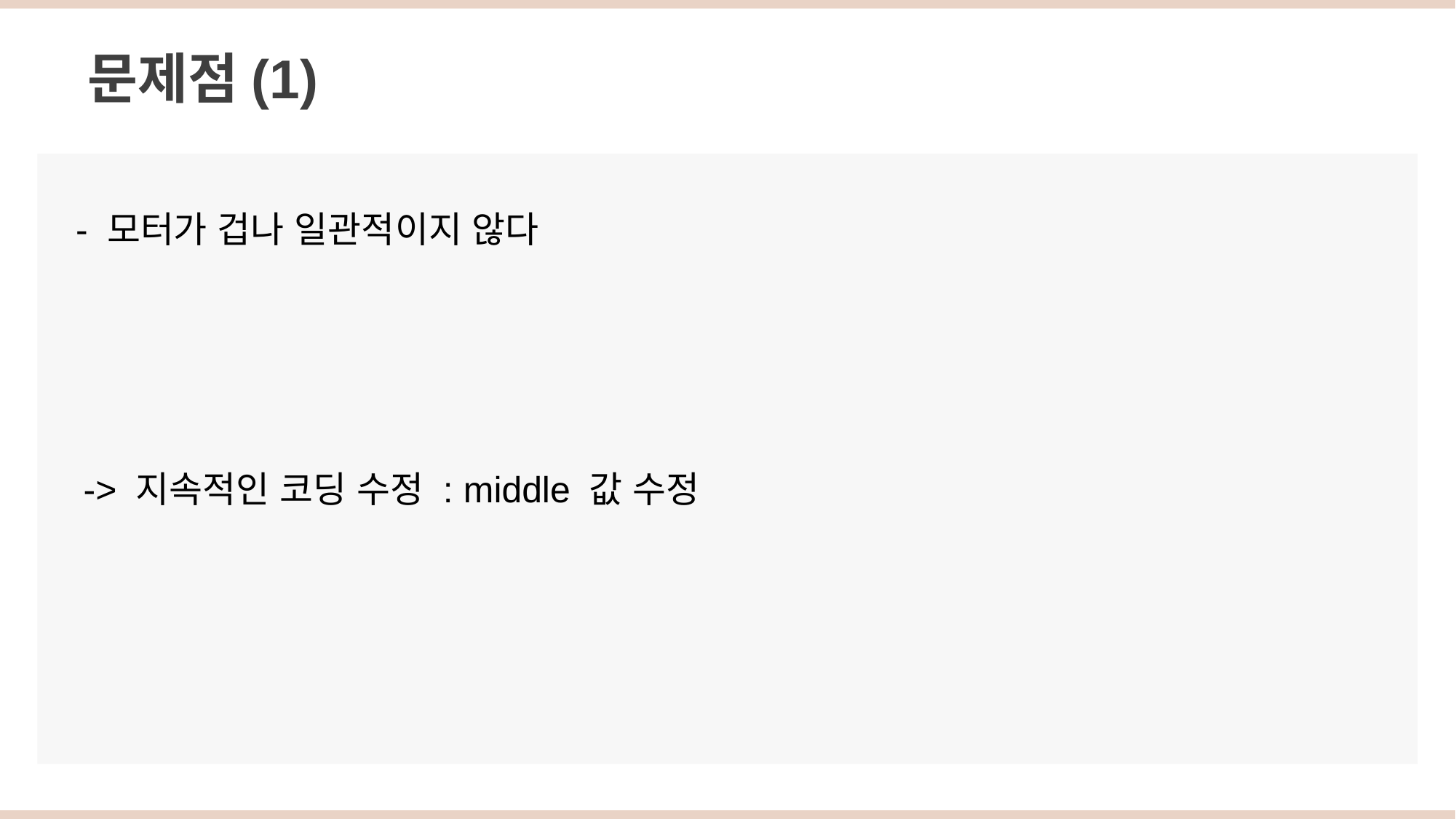

문제점(1)

- 모터가 겁나 일관적이지 않다

-> 지속적인 코딩 수정 : middle 값 수정